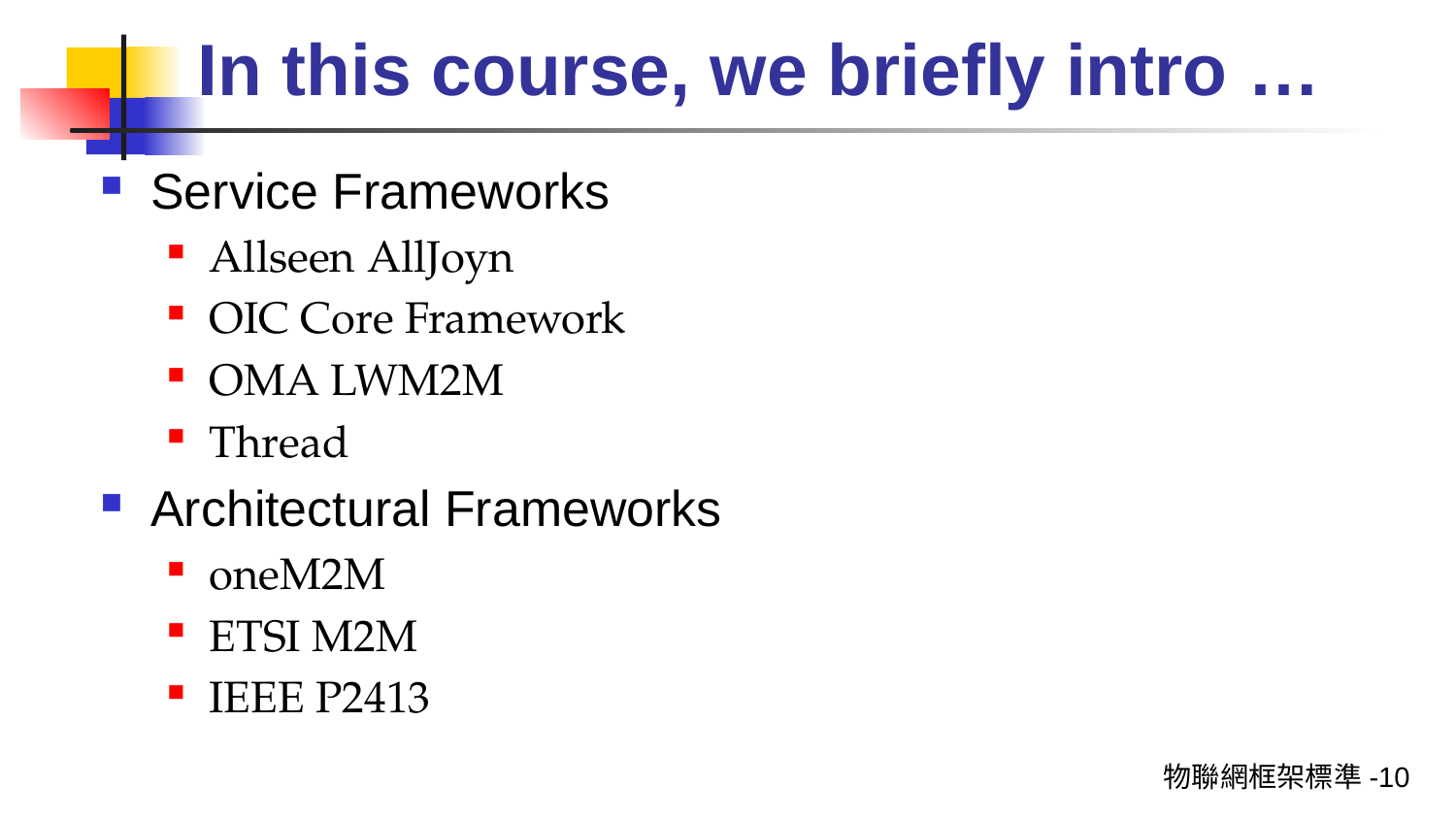

# In this course, we briefly intro …
Service Frameworks
Allseen AllJoyn
OIC Core Framework
OMA LWM2M
Thread
Architectural Frameworks
oneM2M
ETSI M2M
IEEE P2413

物聯網框架標準-10